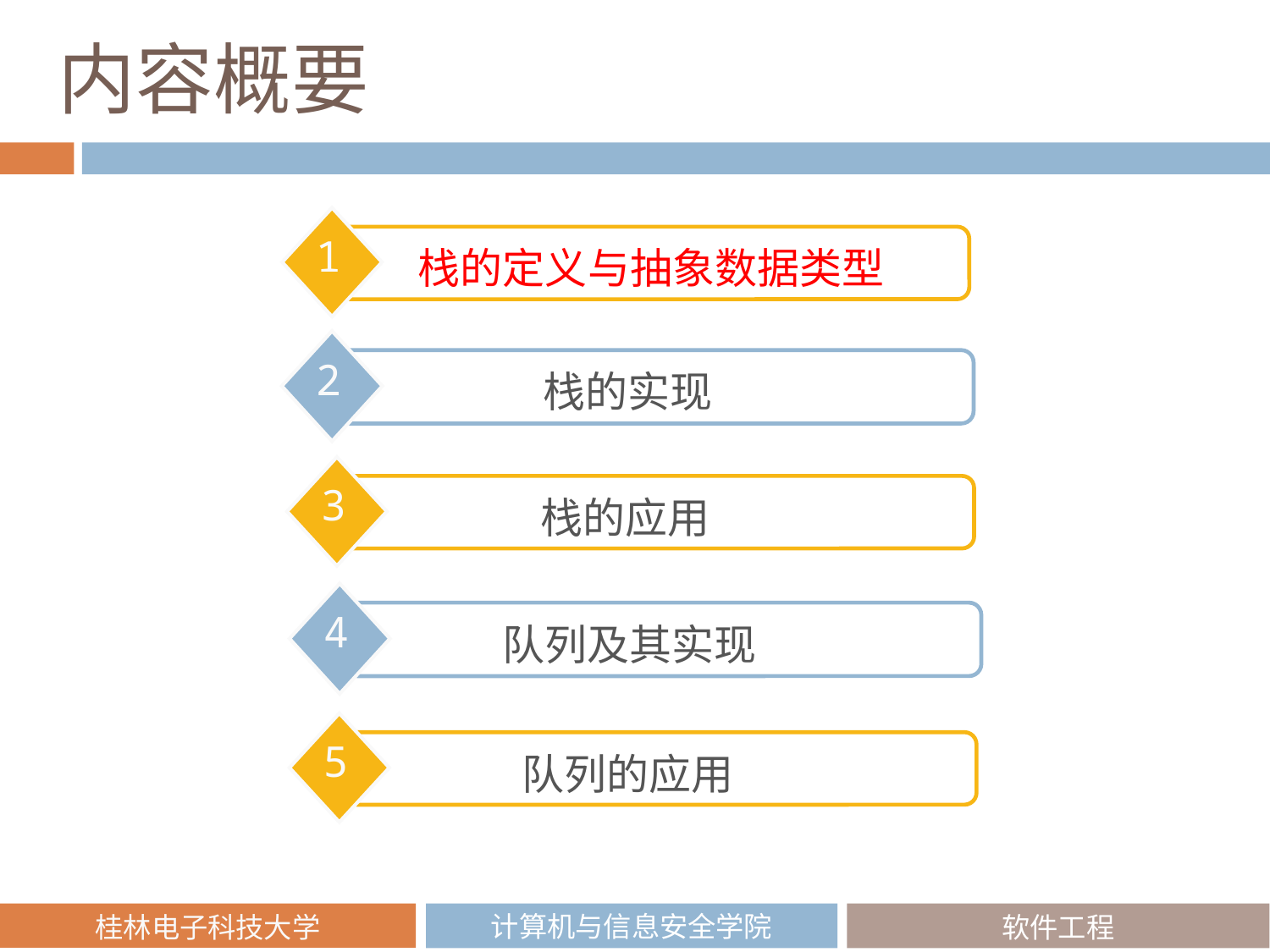

# 内容概要

1

 栈的定义与抽象数据类型

2

栈的实现

3

栈的应用

4

队列及其实现

5

队列的应用